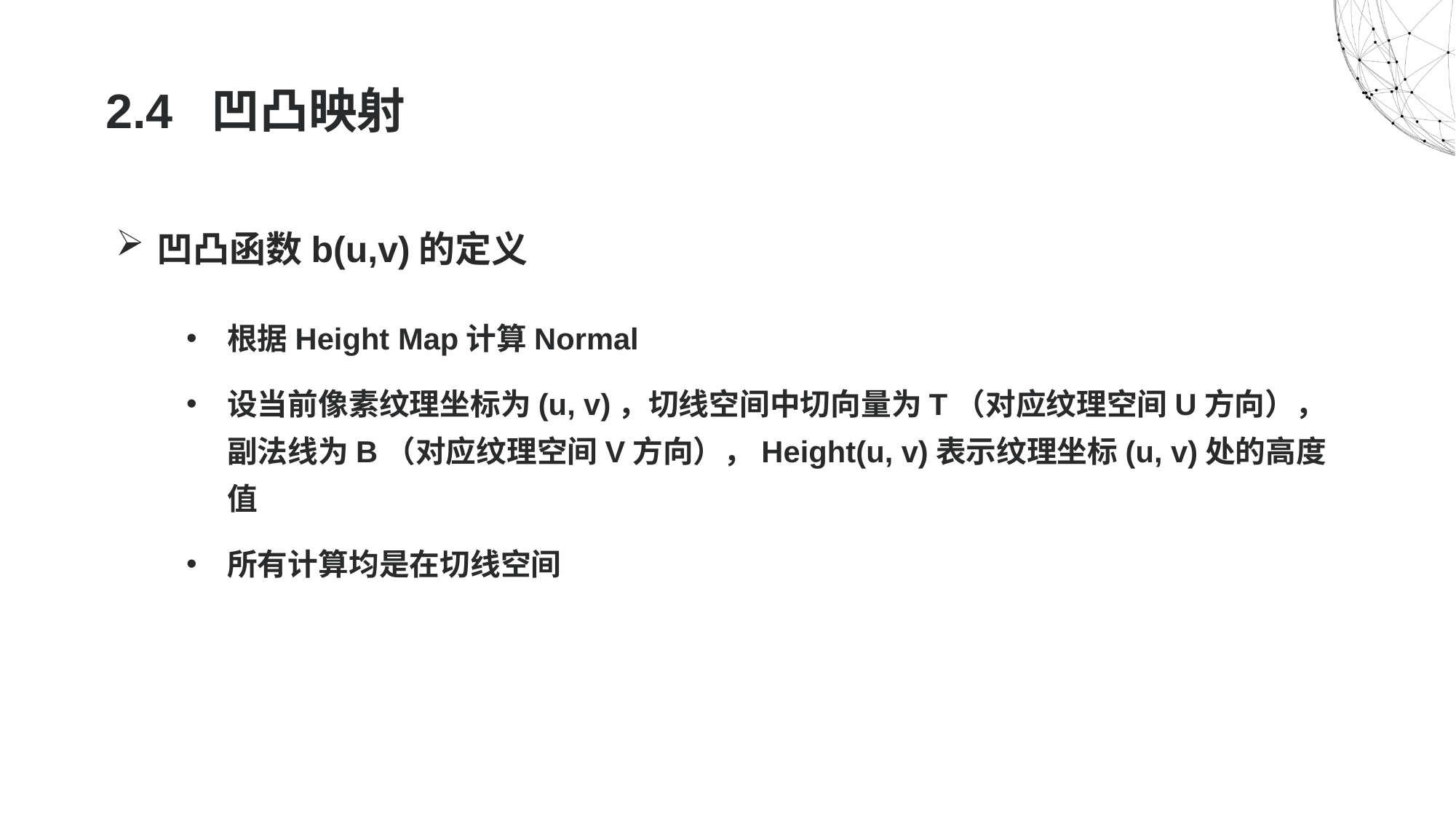

2.4  凹凸映射
# 凹凸函数b(u,v)的定义
根据Height Map计算Normal
设当前像素纹理坐标为(u, v)，切线空间中切向量为T（对应纹理空间U方向），副法线为B（对应纹理空间V方向），Height(u, v)表示纹理坐标(u, v)处的高度值
所有计算均是在切线空间